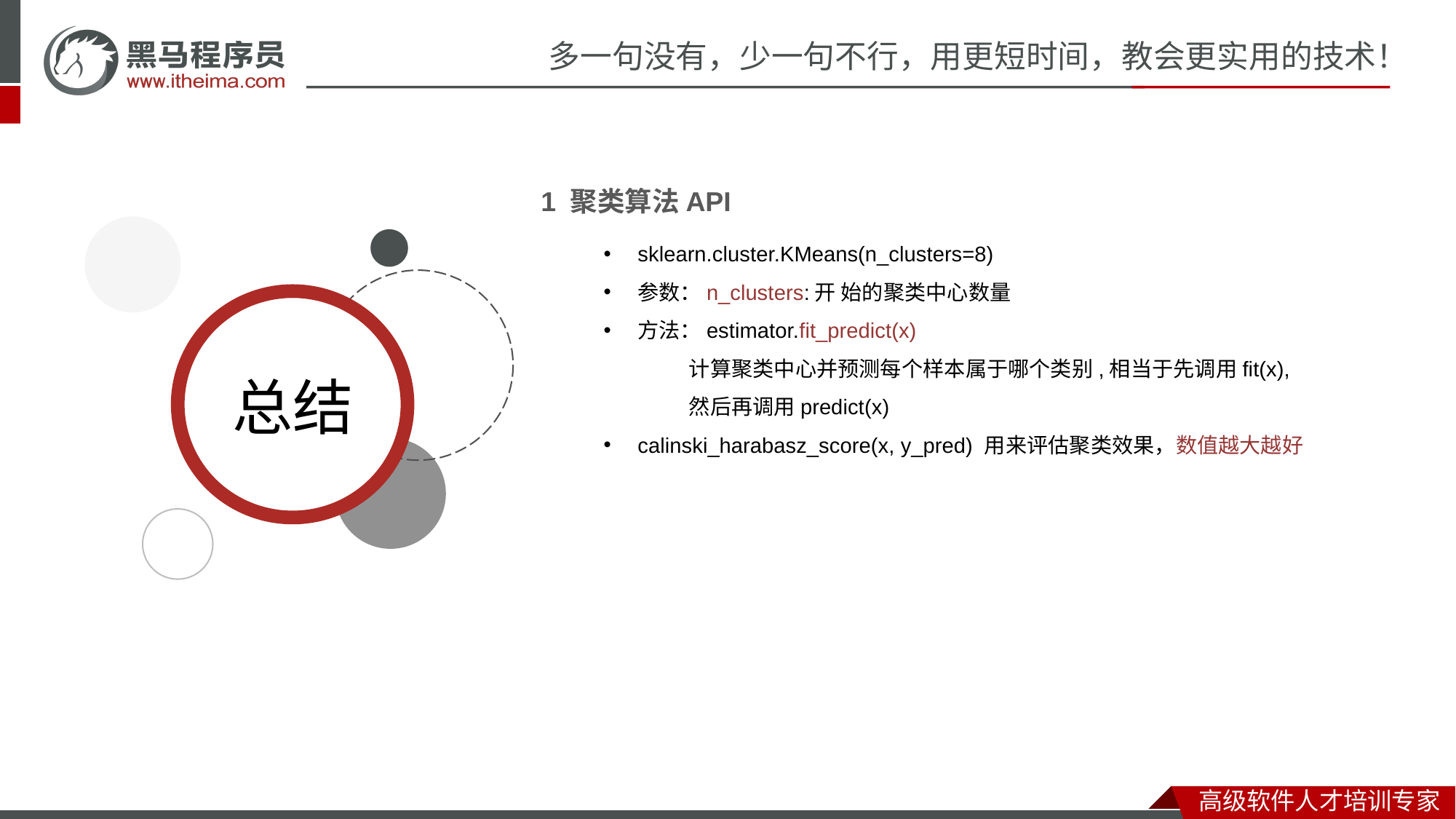

1 聚类算法API
sklearn.cluster.KMeans(n_clusters=8)
参数：n_clusters:开 始的聚类中心数量
方法：estimator.fit_predict(x)
                 计算聚类中心并预测每个样本属于哪个类别,相当于先调用fit(x),
                 然后再调用predict(x)
calinski_harabasz_score(x, y_pred) 用来评估聚类效果，数值越大越好